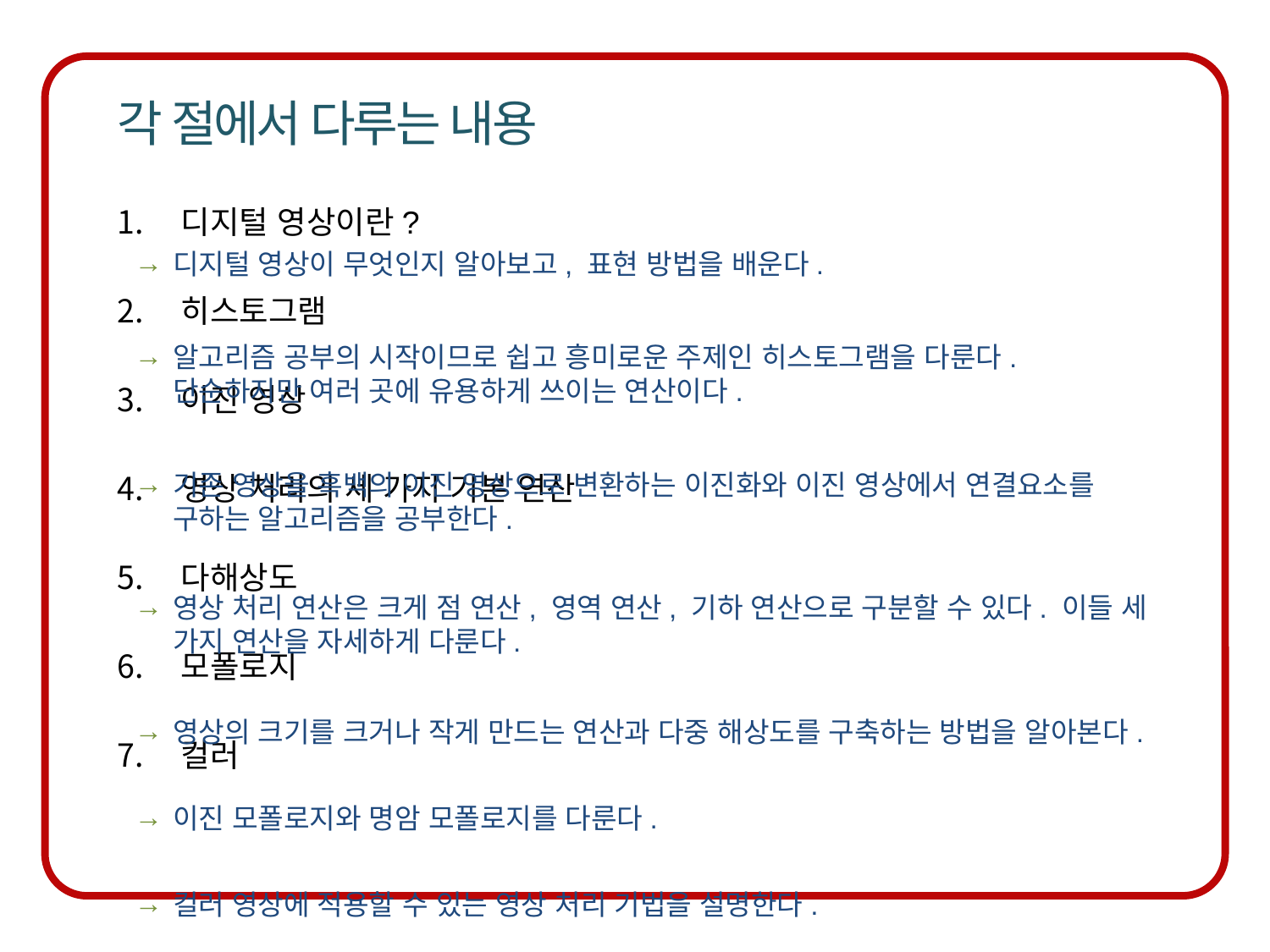

디지털 영상이 무엇인지 알아보고, 표현 방법을 배운다.

알고리즘 공부의 시작이므로 쉽고 흥미로운 주제인 히스토그램을 다룬다. 단순하지만 여러 곳에 유용하게 쓰이는 연산이다.

기존 영상을 흑백의 이진 영상으로 변환하는 이진화와 이진 영상에서 연결요소를 구하는 알고리즘을 공부한다.

영상 처리 연산은 크게 점 연산, 영역 연산, 기하 연산으로 구분할 수 있다. 이들 세 가지 연산을 자세하게 다룬다.

영상의 크기를 크거나 작게 만드는 연산과 다중 해상도를 구축하는 방법을 알아본다.

이진 모폴로지와 명암 모폴로지를 다룬다.

컬러 영상에 적용할 수 있는 영상 처리 기법을 설명한다.

디지털 영상이란?

히스토그램

이진 영상

영상 처리의 세 가지 기본 연산

다해상도

모폴로지

컬러